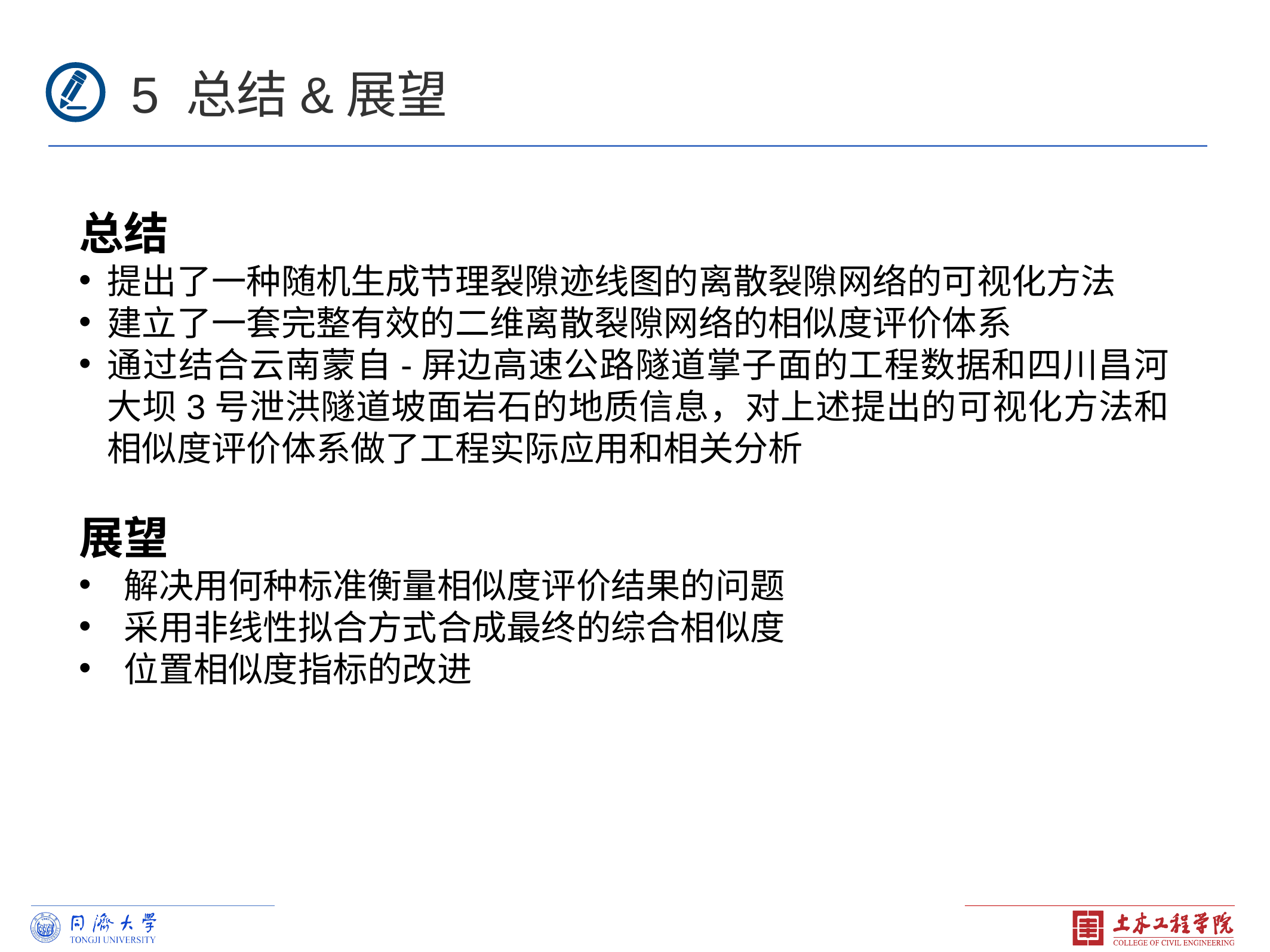

5 总结&展望
总结
提出了一种随机生成节理裂隙迹线图的离散裂隙网络的可视化方法
建立了一套完整有效的二维离散裂隙网络的相似度评价体系
通过结合云南蒙自-屏边高速公路隧道掌子面的工程数据和四川昌河大坝3号泄洪隧道坡面岩石的地质信息，对上述提出的可视化方法和相似度评价体系做了工程实际应用和相关分析

展望
解决用何种标准衡量相似度评价结果的问题
采用非线性拟合方式合成最终的综合相似度
位置相似度指标的改进